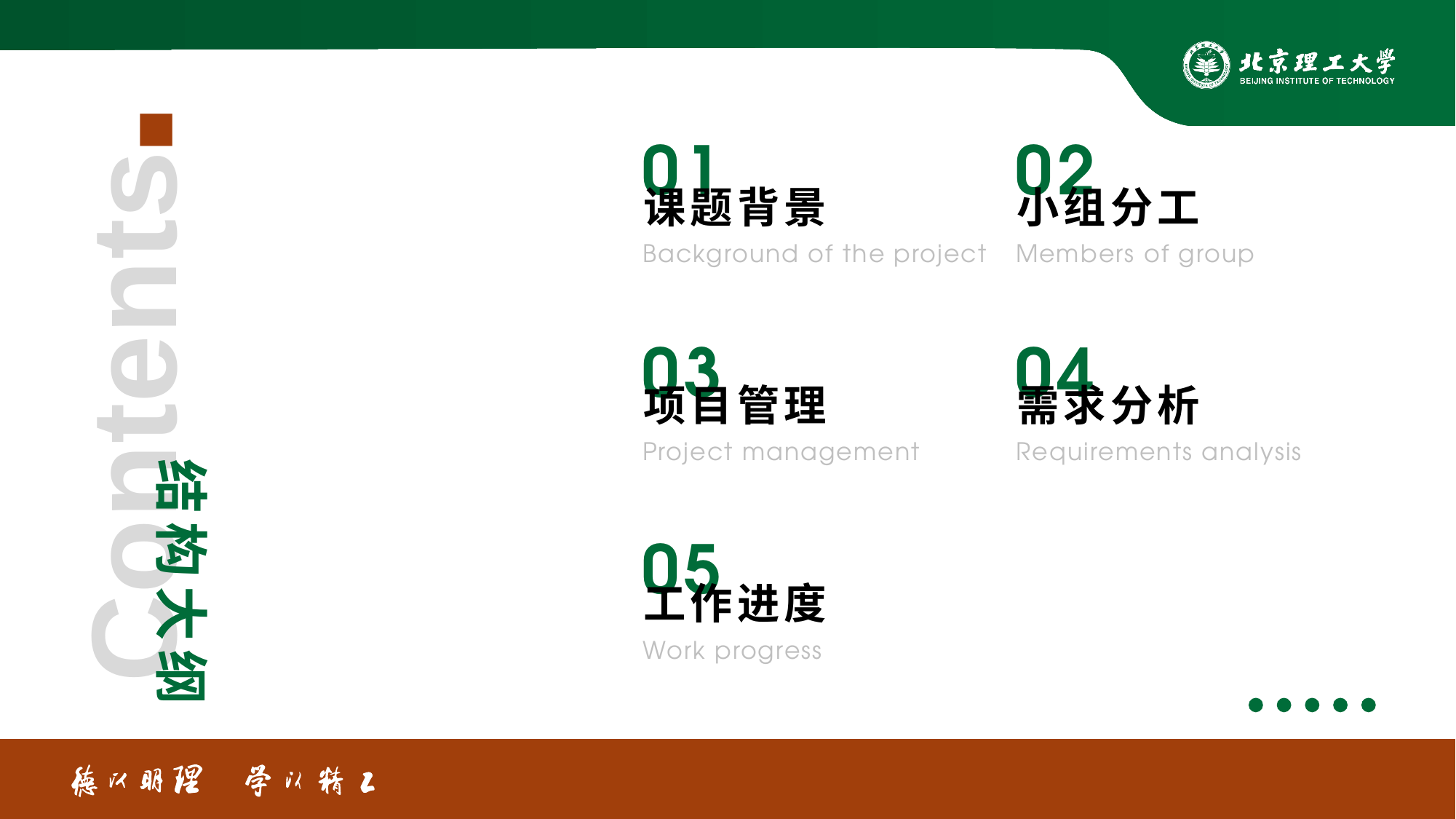

01
课题背景
Background of the project
02
小组分工
Members of group

03
项目管理
Project management
04
需求分析
Requirements analysis
05
工作进度
Work progress